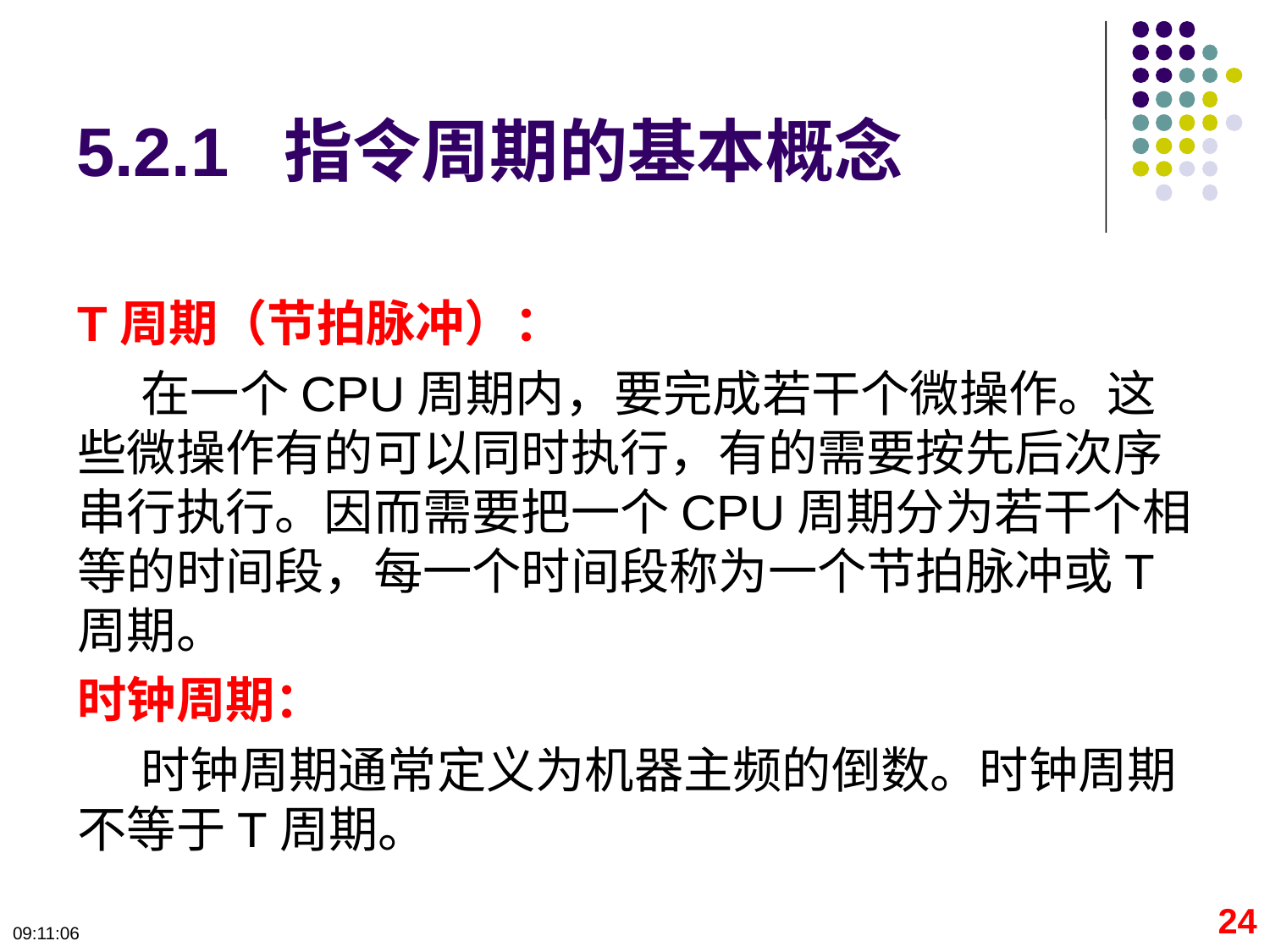

# 5.2.1  指令周期的基本概念
T周期（节拍脉冲）：
在一个CPU周期内，要完成若干个微操作。这些微操作有的可以同时执行，有的需要按先后次序串行执行。因而需要把一个CPU周期分为若干个相等的时间段，每一个时间段称为一个节拍脉冲或T周期。
时钟周期：
时钟周期通常定义为机器主频的倒数。时钟周期不等于T周期。
24
09:11:06